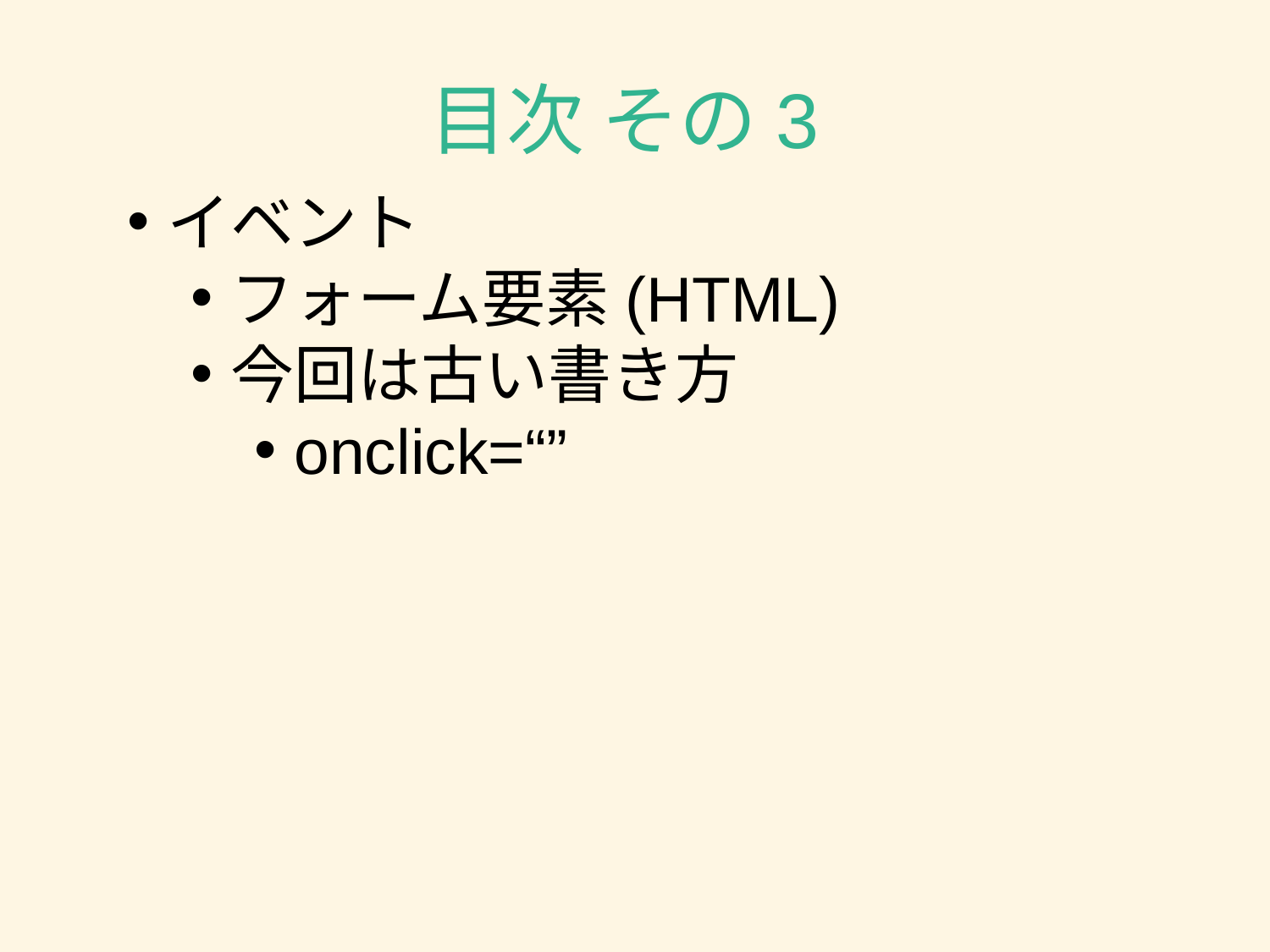

# 目次 その3
イベント
フォーム要素(HTML)
今回は古い書き方
onclick=“”